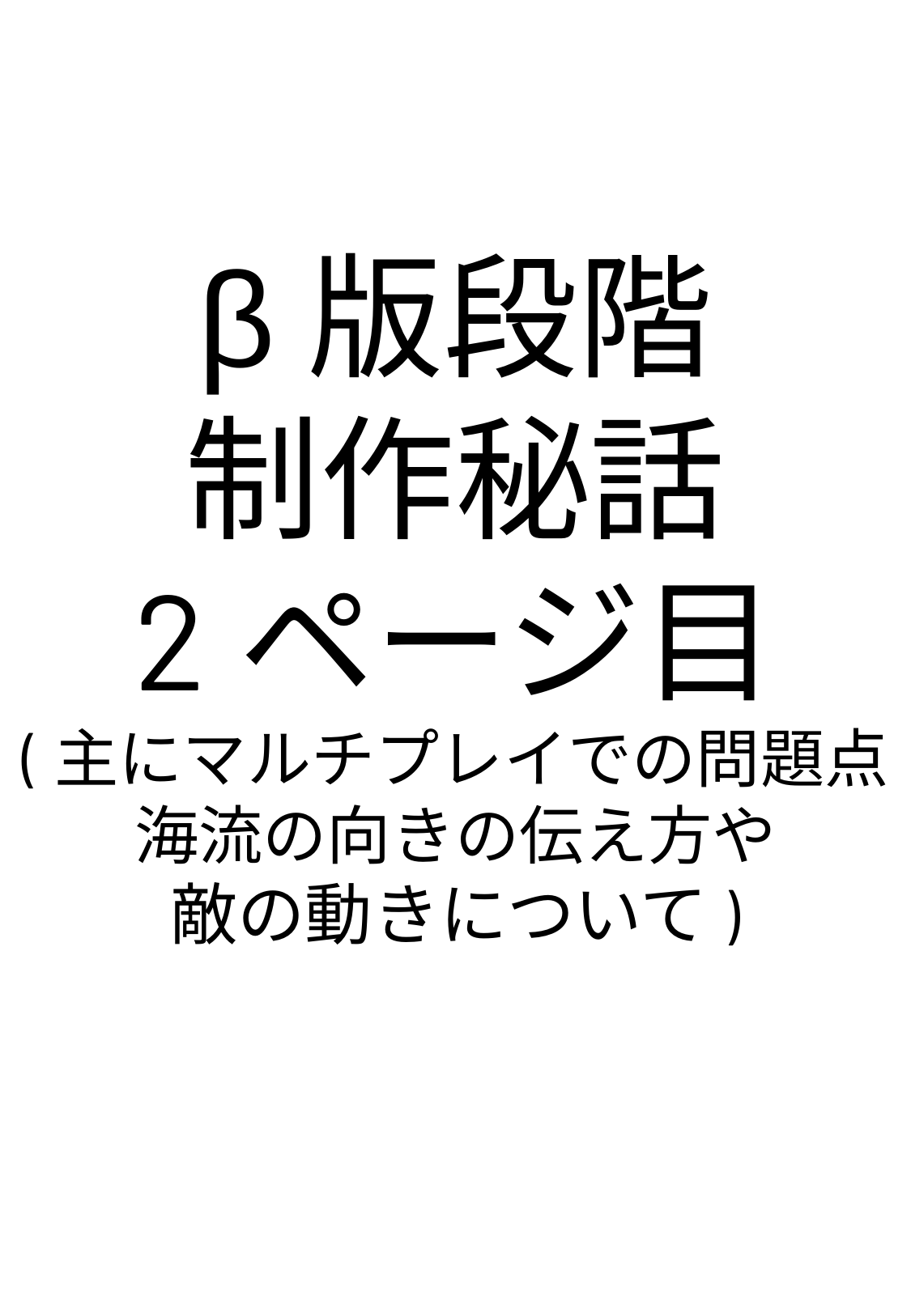

β版段階
制作秘話
2ページ目
(主にマルチプレイでの問題点
海流の向きの伝え方や
敵の動きについて)